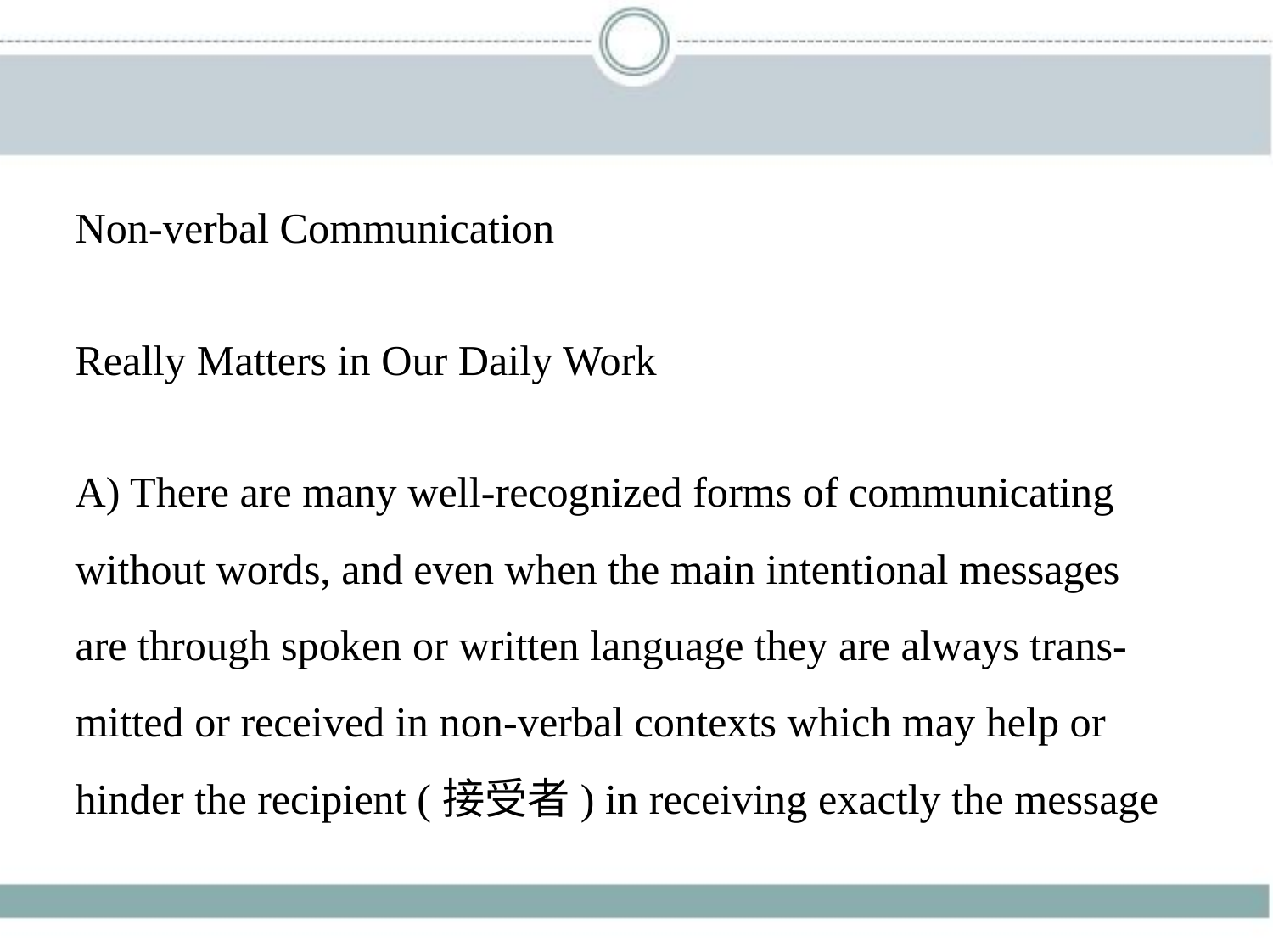

Non-verbal Communication
Really Matters in Our Daily Work
A) There are many well-recognized forms of communicating
without words, and even when the main intentional messages
are through spoken or written language they are always trans-
mitted or received in non-verbal contexts which may help or
hinder the recipient (接受者) in receiving exactly the message